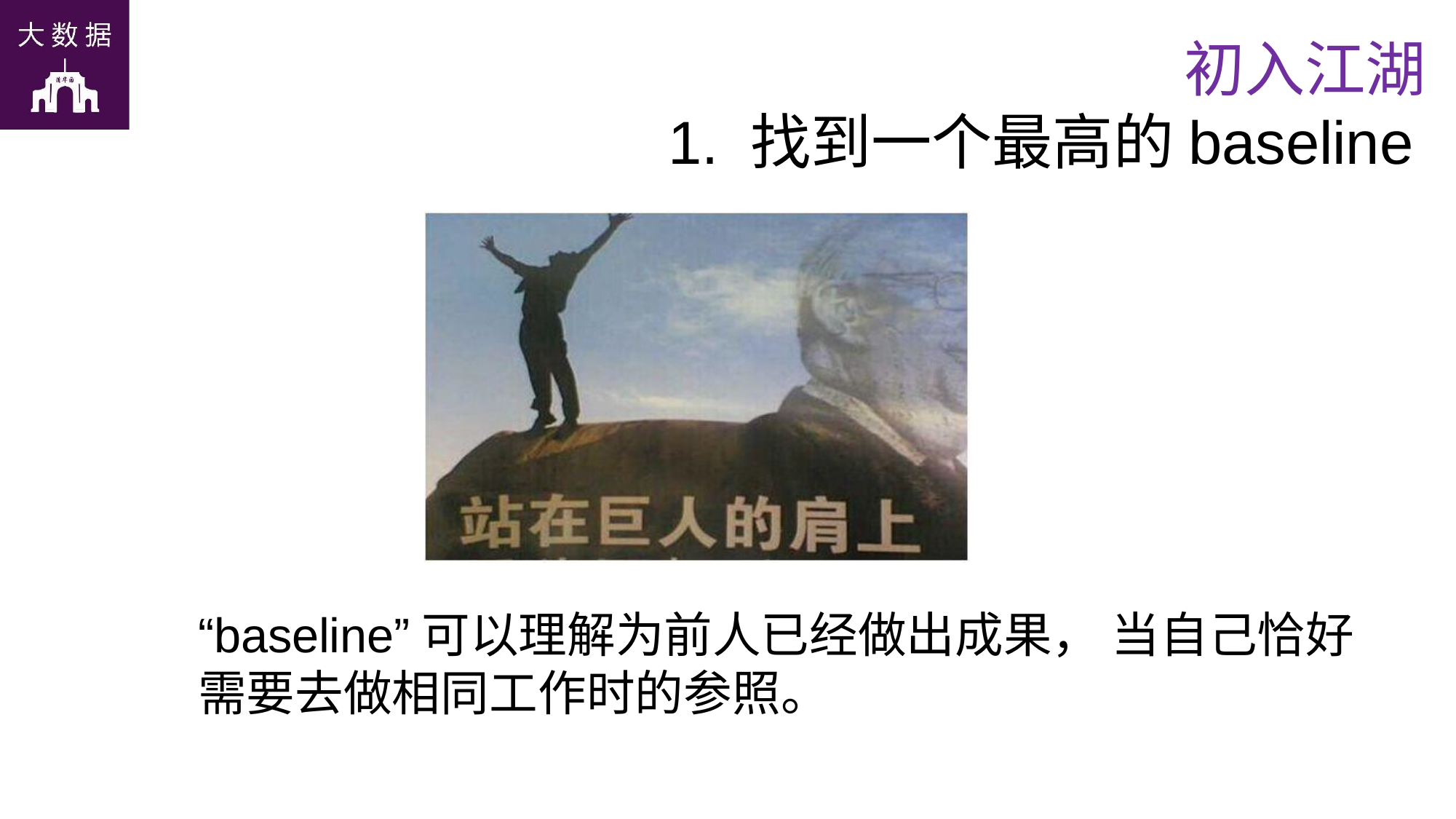

# 初入江湖
1. 找到一个最高的baseline

“baseline”可以理解为前人已经做出成果， 当自己恰好需要去做相同工作时的参照。